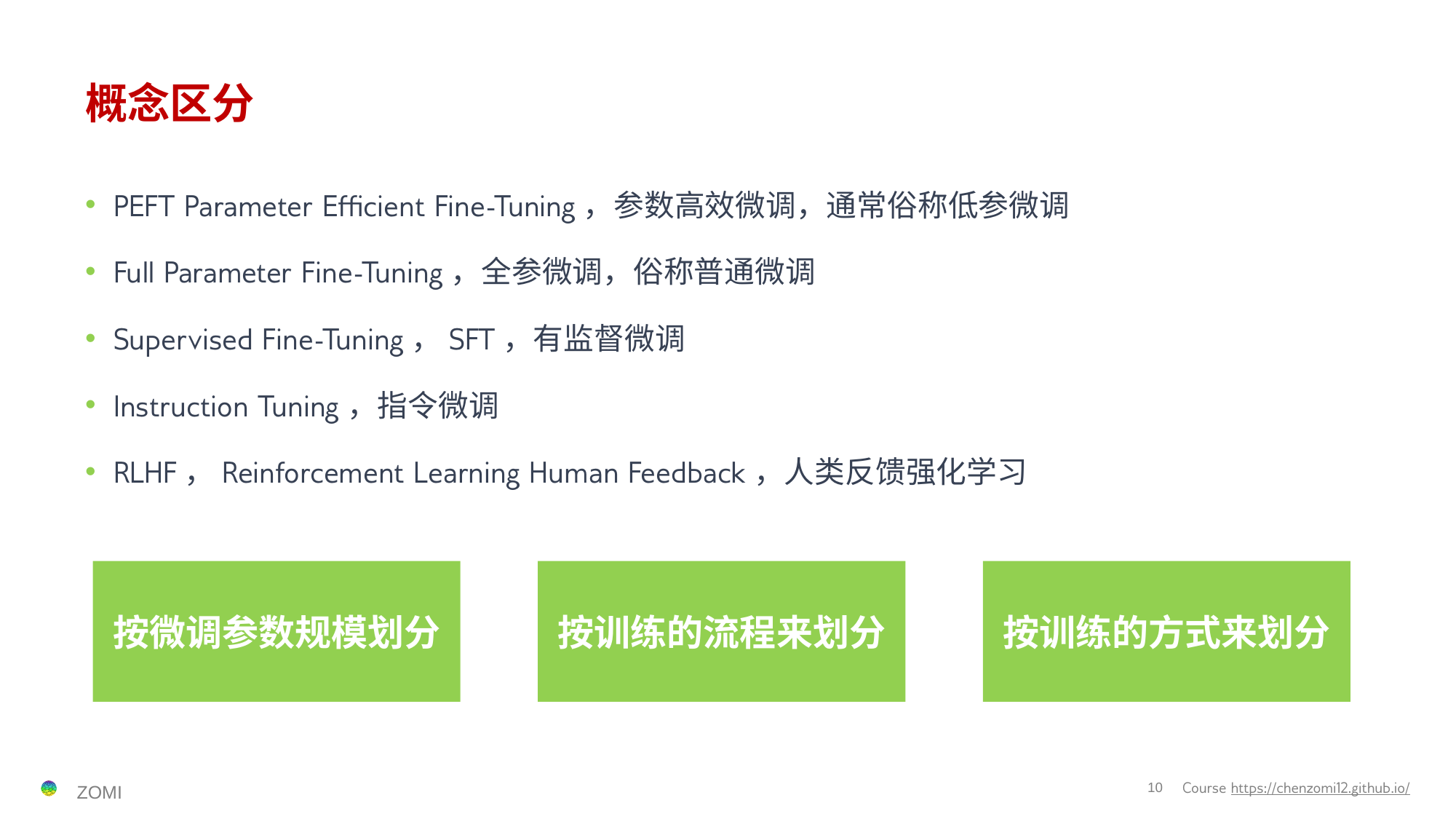

# 概念区分
PEFT Parameter Efficient Fine-Tuning，参数高效微调，通常俗称低参微调
Full Parameter Fine-Tuning，全参微调，俗称普通微调
Supervised Fine-Tuning，SFT，有监督微调
Instruction Tuning，指令微调
RLHF，Reinforcement Learning Human Feedback，人类反馈强化学习
按微调参数规模划分
按训练的流程来划分
按训练的方式来划分